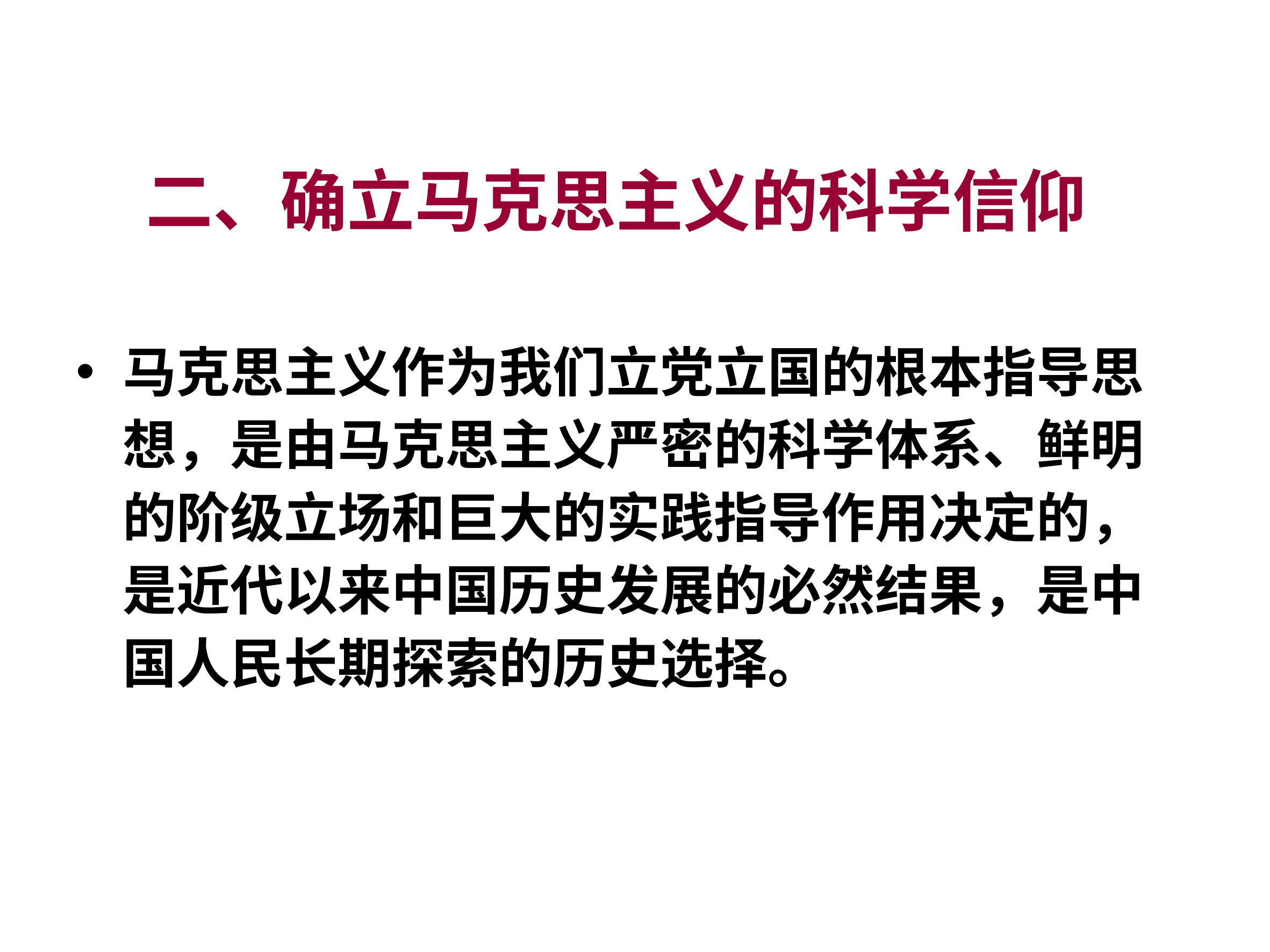

二、确立马克思主义的科学信仰
马克思主义作为我们立党立国的根本指导思想，是由马克思主义严密的科学体系、鲜明的阶级立场和巨大的实践指导作用决定的，是近代以来中国历史发展的必然结果，是中国人民长期探索的历史选择。